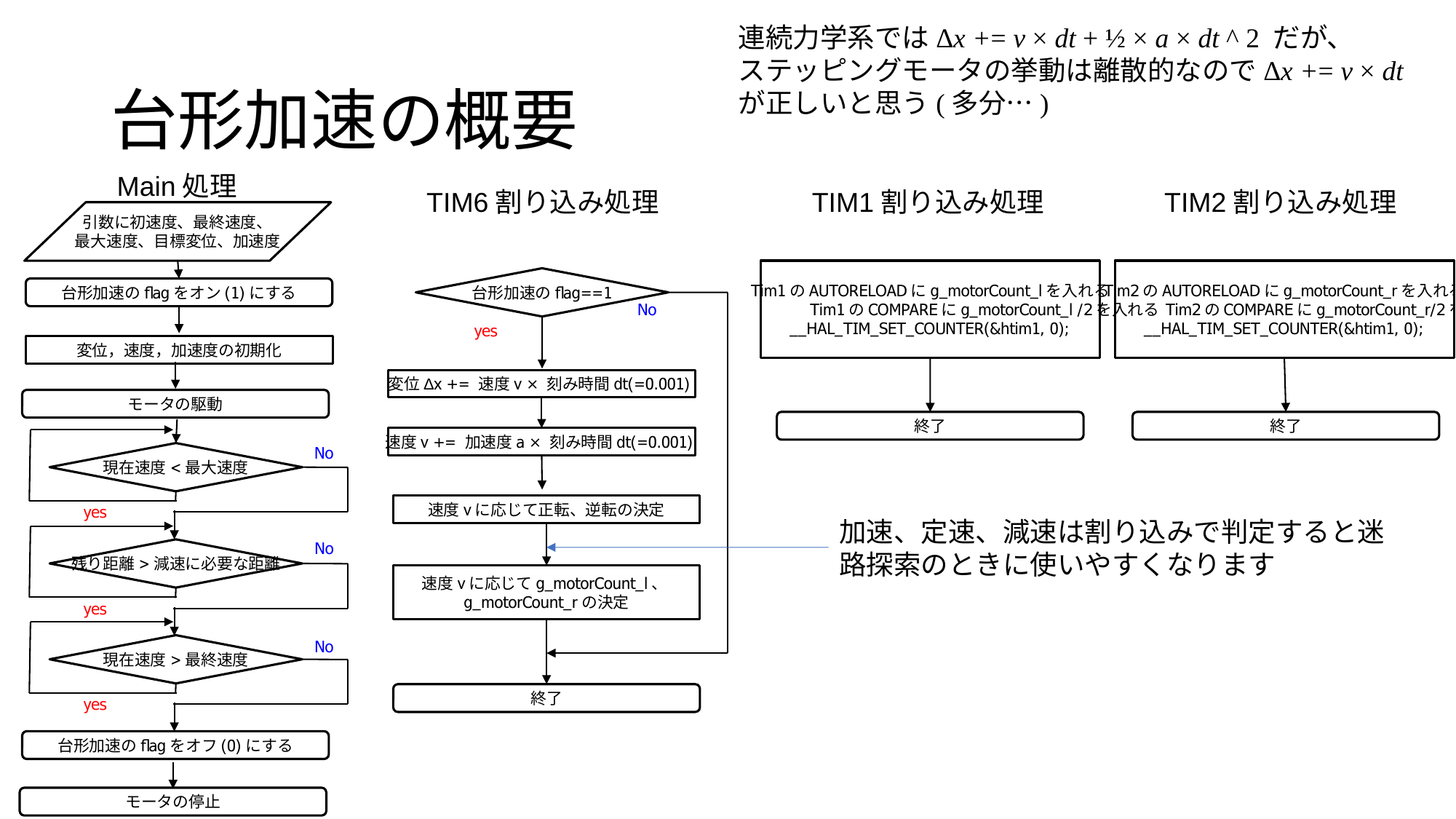

連続力学系ではΔx += v × dt + ½ × a × dt ^ 2 だが、
ステッピングモータの挙動は離散的なのでΔx += v × dt が正しいと思う(多分…)
# 台形加速の概要
Main処理
TIM2割り込み処理
TIM1割り込み処理
TIM6割り込み処理
引数に初速度、最終速度、
最大速度、目標変位、加速度
Tim2のAUTORELOADにg_motorCount_rを入れる
	Tim2のCOMPAREにg_motorCount_r/2を入れる
__HAL_TIM_SET_COUNTER(&htim1, 0);
Tim1のAUTORELOADにg_motorCount_lを入れる
	Tim1のCOMPAREにg_motorCount_l /2を入れる
__HAL_TIM_SET_COUNTER(&htim1, 0);
台形加速のflag==1
台形加速のflagをオン(1)にする
No
yes
変位，速度，加速度の初期化
変位Δx += 速度v × 刻み時間dt(=0.001)
モータの駆動
終了
終了
速度v += 加速度a × 刻み時間dt(=0.001)
No
現在速度<最大速度
速度vに応じて正転、逆転の決定
yes
加速、定速、減速は割り込みで判定すると迷路探索のときに使いやすくなります
No
残り距離>減速に必要な距離
速度vに応じてg_motorCount_l、
g_motorCount_rの決定
yes
No
現在速度>最終速度
終了
yes
台形加速のflagをオフ(0)にする
モータの停止